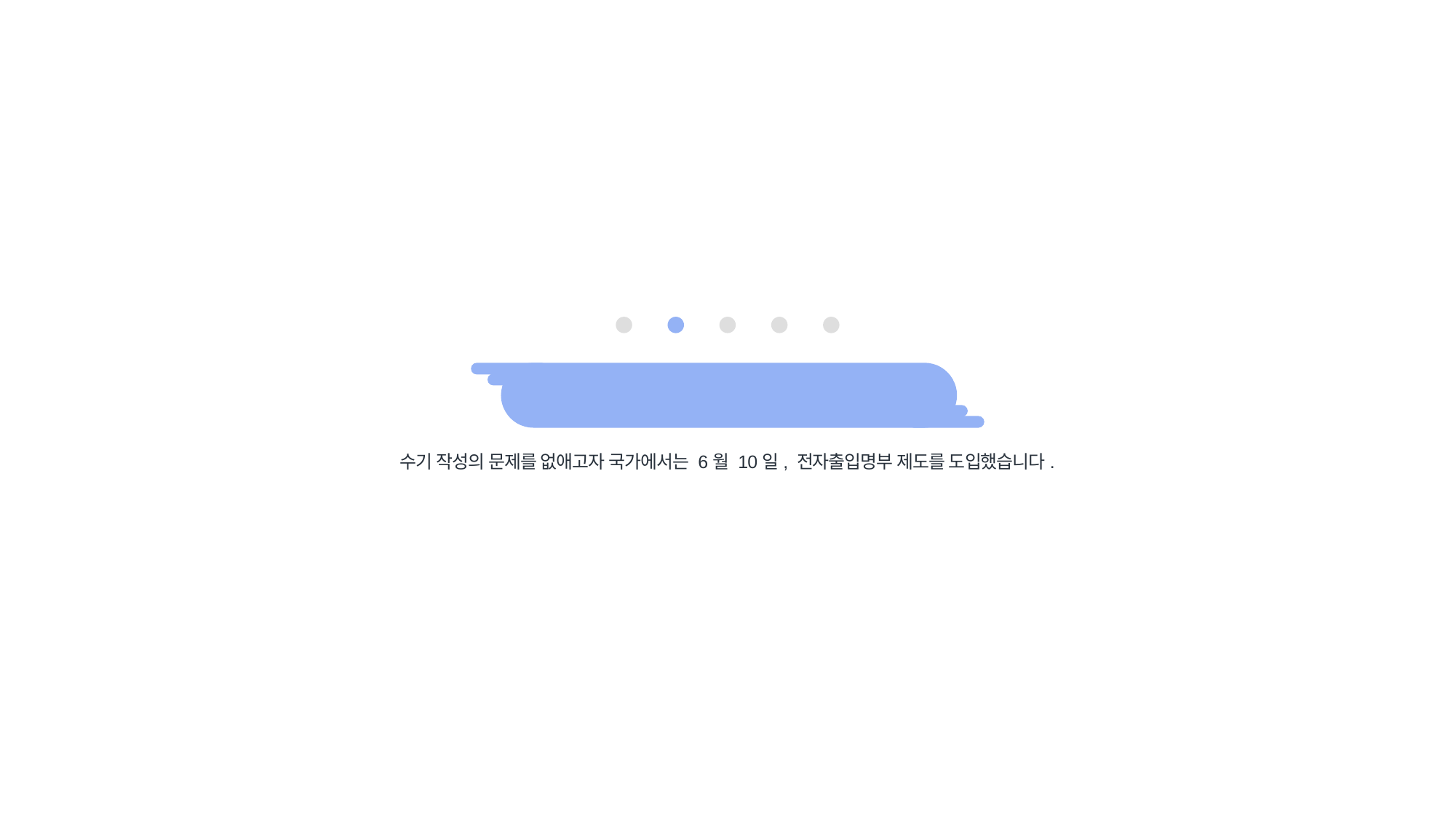

그래서 등장한, 전자출입명부

수기 작성의 문제를 없애고자 국가에서는 6월 10일, 전자출입명부 제도를 도입했습니다.